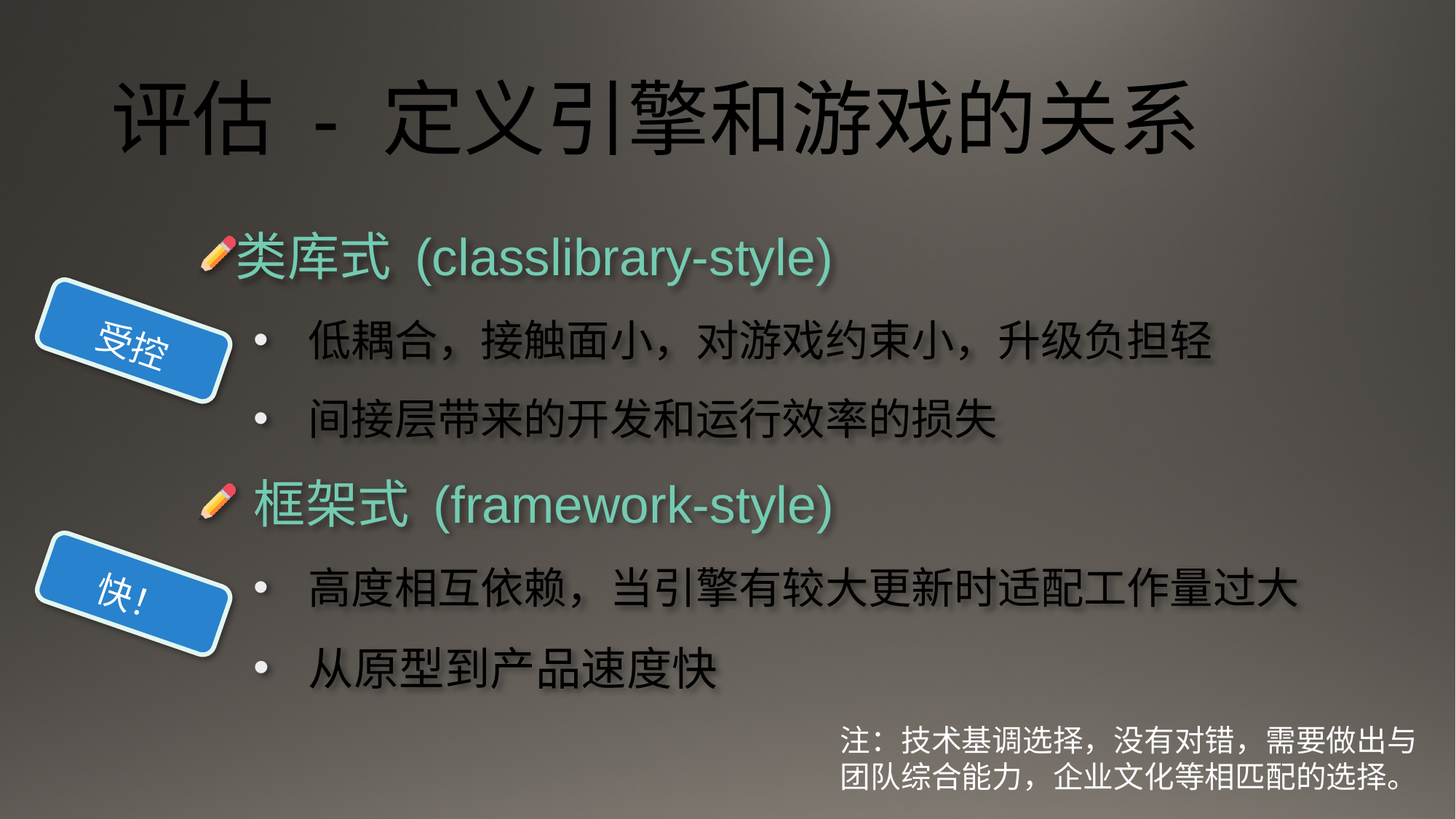

# 评估 - 定义引擎和游戏的关系
类库式 (classlibrary-style)
低耦合，接触面小，对游戏约束小，升级负担轻
间接层带来的开发和运行效率的损失
框架式 (framework-style)
高度相互依赖，当引擎有较大更新时适配工作量过大
从原型到产品速度快
受控
快！
注：技术基调选择，没有对错，需要做出与团队综合能力，企业文化等相匹配的选择。